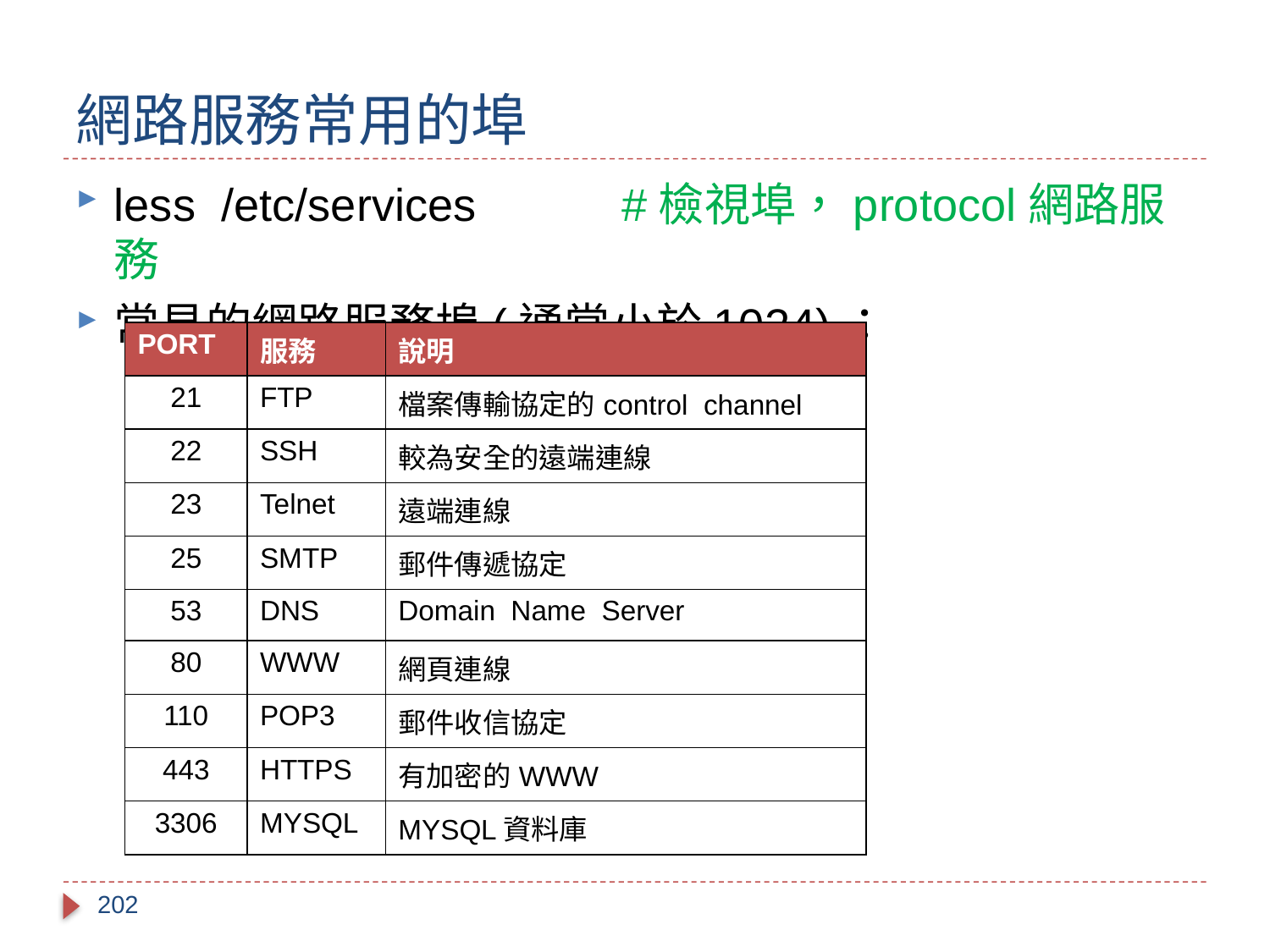

# 網路服務常用的埠
less  /etc/services  	#檢視埠，protocol網路服務
常見的網路服務埠(通常小於1024)：

| PORT | 服務 | 說明 |
| --- | --- | --- |
| 21 | FTP | 檔案傳輸協定的control channel |
| 22 | SSH | 較為安全的遠端連線 |
| 23 | Telnet | 遠端連線 |
| 25 | SMTP | 郵件傳遞協定 |
| 53 | DNS | Domain Name Server |
| 80 | WWW | 網頁連線 |
| 110 | POP3 | 郵件收信協定 |
| 443 | HTTPS | 有加密的WWW |
| 3306 | MYSQL | MYSQL資料庫 |
202